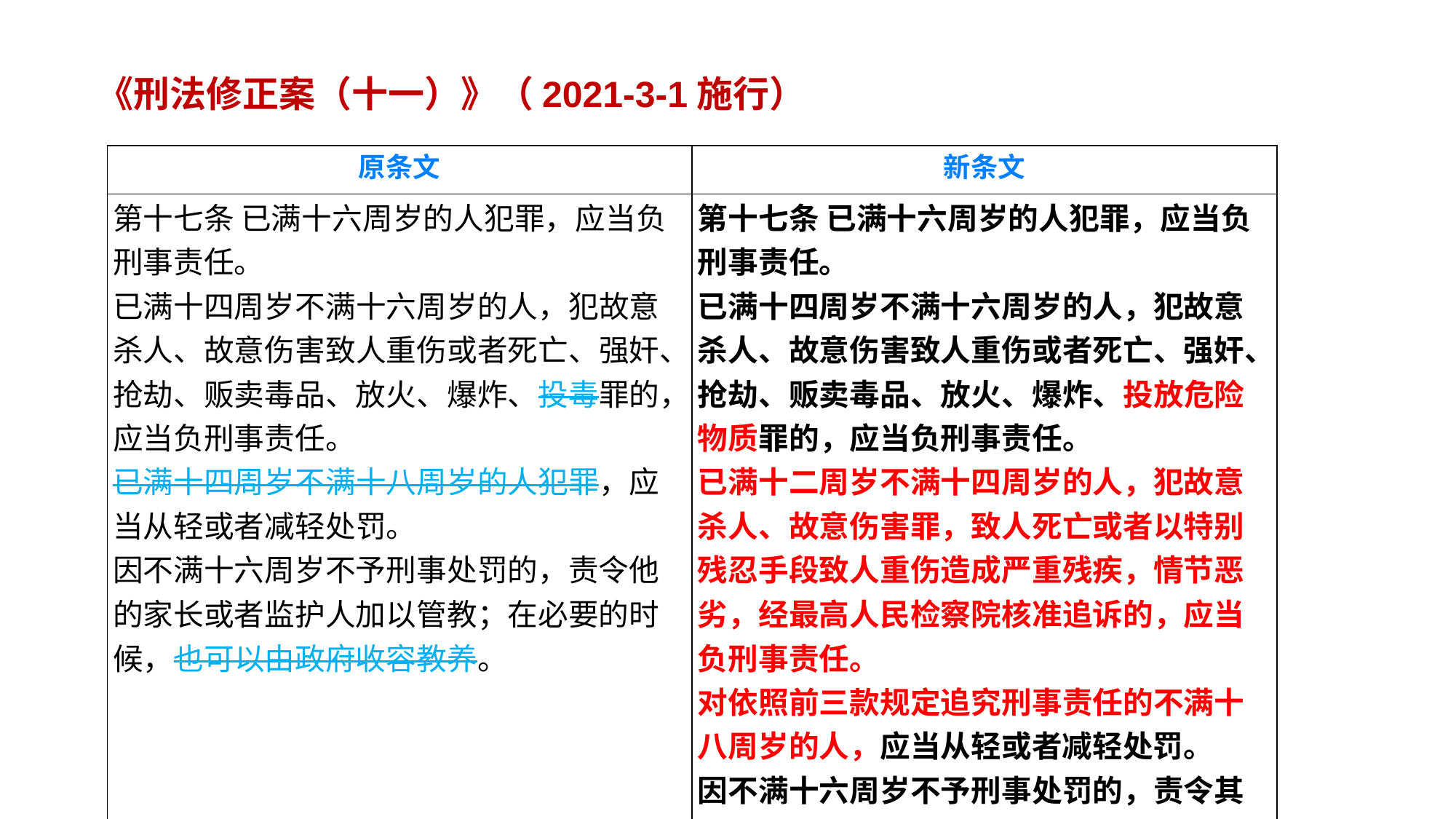

《刑法修正案（十一）》（2021-3-1施行）
| 原条文 | 新条文 |
| --- | --- |
| 第十七条 已满十六周岁的人犯罪，应当负刑事责任。 已满十四周岁不满十六周岁的人，犯故意杀人、故意伤害致人重伤或者死亡、强奸、抢劫、贩卖毒品、放火、爆炸、投毒罪的，应当负刑事责任。 已满十四周岁不满十八周岁的人犯罪，应当从轻或者减轻处罚。 因不满十六周岁不予刑事处罚的，责令他的家长或者监护人加以管教；在必要的时候，也可以由政府收容教养。 | 第十七条 已满十六周岁的人犯罪，应当负刑事责任。 已满十四周岁不满十六周岁的人，犯故意杀人、故意伤害致人重伤或者死亡、强奸、抢劫、贩卖毒品、放火、爆炸、投放危险物质罪的，应当负刑事责任。 已满十二周岁不满十四周岁的人，犯故意杀人、故意伤害罪，致人死亡或者以特别残忍手段致人重伤造成严重残疾，情节恶劣，经最高人民检察院核准追诉的，应当负刑事责任。 对依照前三款规定追究刑事责任的不满十八周岁的人，应当从轻或者减轻处罚。 因不满十六周岁不予刑事处罚的，责令其父母或者其他监护人加以管教；在必要的时候，依法进行专门矫治教育。 |